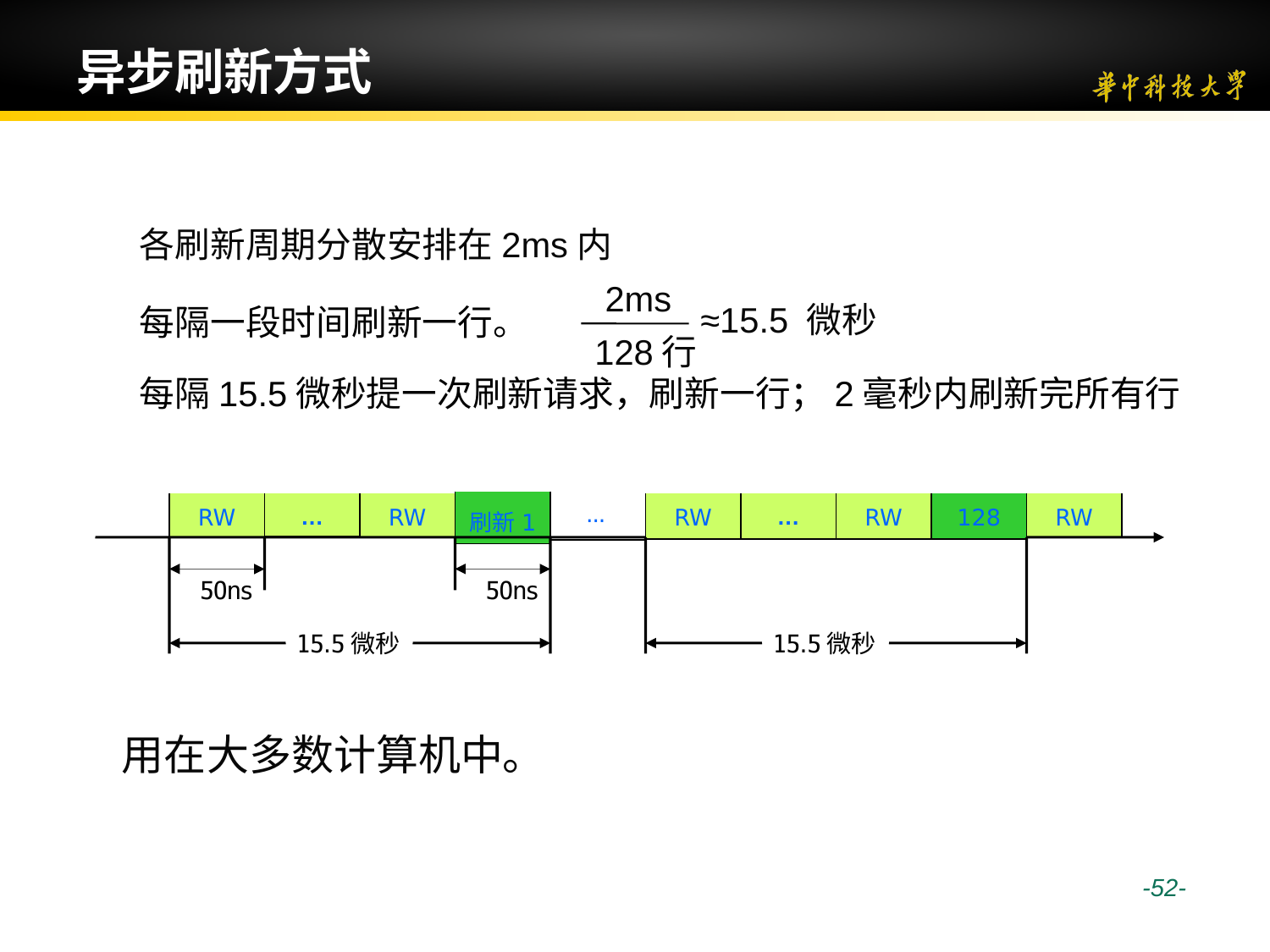

# 异步刷新方式
各刷新周期分散安排在2ms内
2ms
≈15.5 微秒
每隔一段时间刷新一行。

128行
每隔15.5微秒提一次刷新请求，刷新一行；2毫秒内刷新完所有行

| 刷新1 |
| --- |
| RW |
| --- |
| … |
| --- |
| RW |
| --- |
| RW |
| --- |
| … |
| --- |
| RW |
| --- |
| 128 |
| --- |
| RW |
| --- |
| … |
| --- |

50ns

50ns

15.5微秒

15.5微秒

用在大多数计算机中。
 -52-